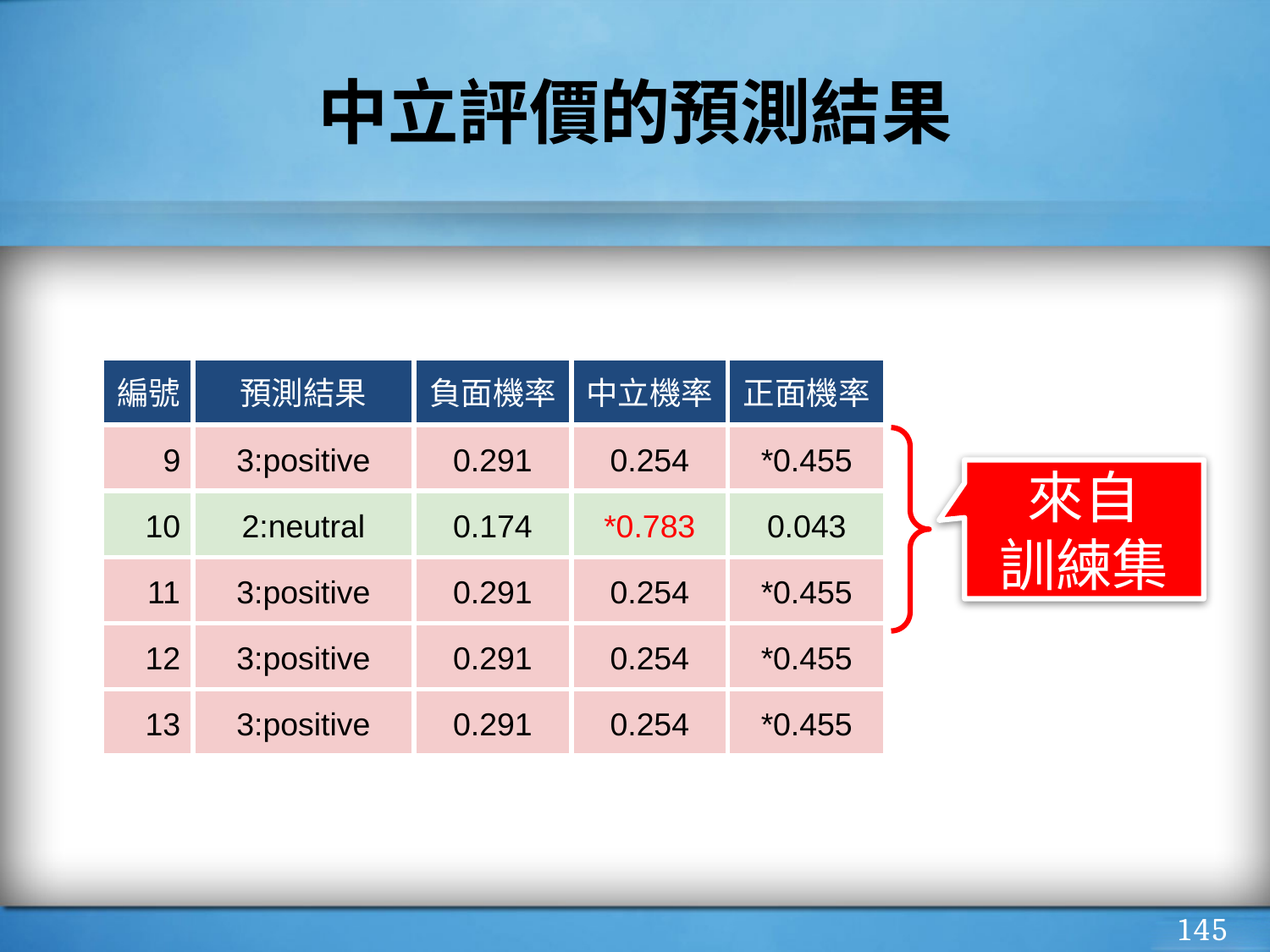

# 中立評價的預測結果

| 編號 | 預測結果 | 負面機率 | 中立機率 | 正面機率 |
| --- | --- | --- | --- | --- |
| 9 | 3:positive | 0.291 | 0.254 | \*0.455 |
| 10 | 2:neutral | 0.174 | \*0.783 | 0.043 |
| 11 | 3:positive | 0.291 | 0.254 | \*0.455 |
| 12 | 3:positive | 0.291 | 0.254 | \*0.455 |
| 13 | 3:positive | 0.291 | 0.254 | \*0.455 |

來自
訓練集
145